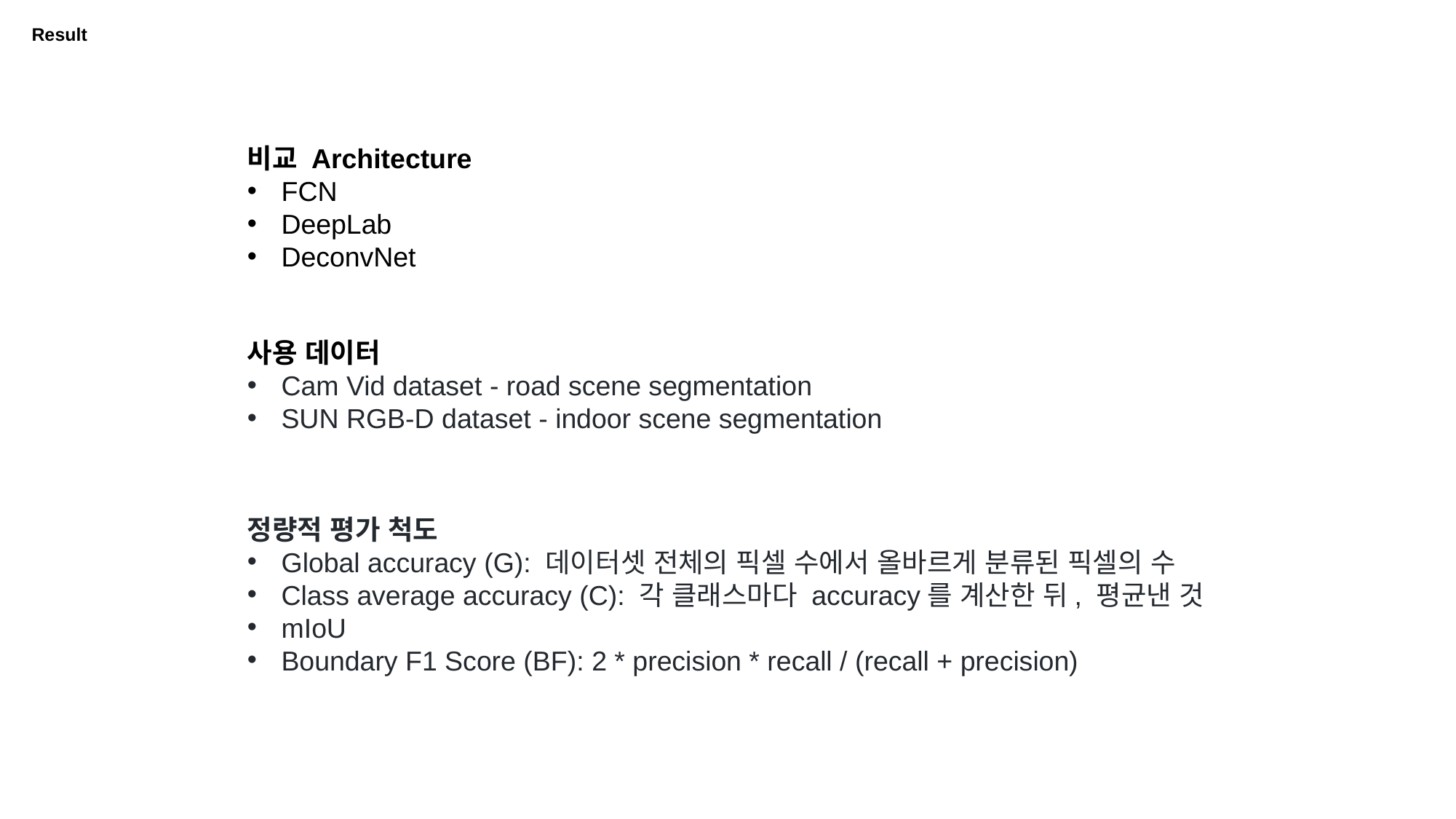

Result
비교 Architecture
FCN
DeepLab
DeconvNet
사용 데이터
Cam Vid dataset - road scene segmentation
SUN RGB-D dataset - indoor scene segmentation
정량적 평가 척도
Global accuracy (G): 데이터셋 전체의 픽셀 수에서 올바르게 분류된 픽셀의 수
Class average accuracy (C): 각 클래스마다 accuracy를 계산한 뒤, 평균낸 것
mIoU
Boundary F1 Score (BF): 2 * precision * recall / (recall + precision)